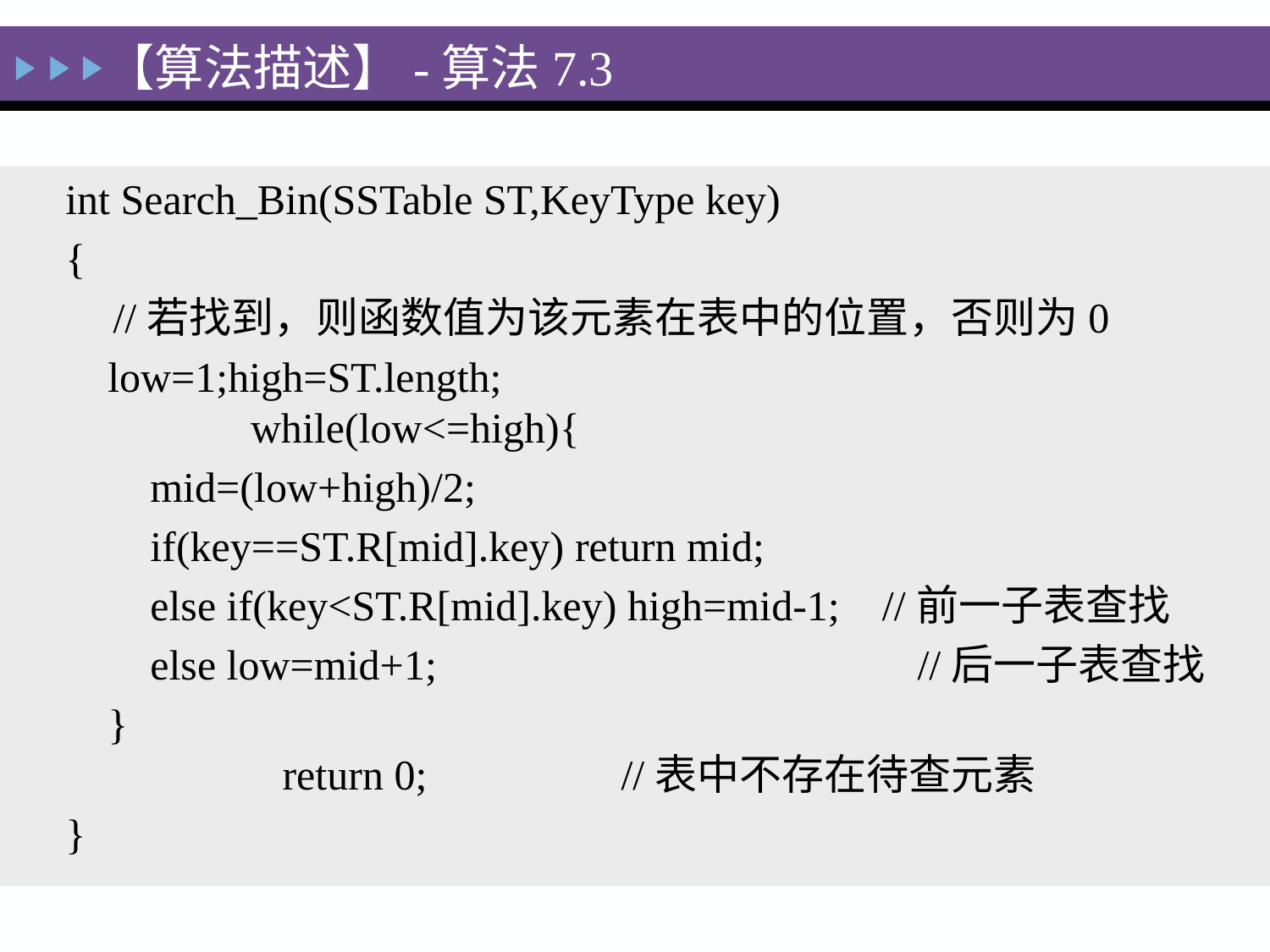

【算法描述】-算法7.3

int Search_Bin(SSTable ST,KeyType key)
{
	//若找到，则函数值为该元素在表中的位置，否则为0
    low=1;high=ST.length;						 while(low<=high){
        mid=(low+high)/2;
        if(key==ST.R[mid].key) return mid;
        else if(key<ST.R[mid].key) high=mid-1;    //前一子表查找
        else low=mid+1;                       		    //后一子表查找
    }									    return 0;		//表中不存在待查元素
}